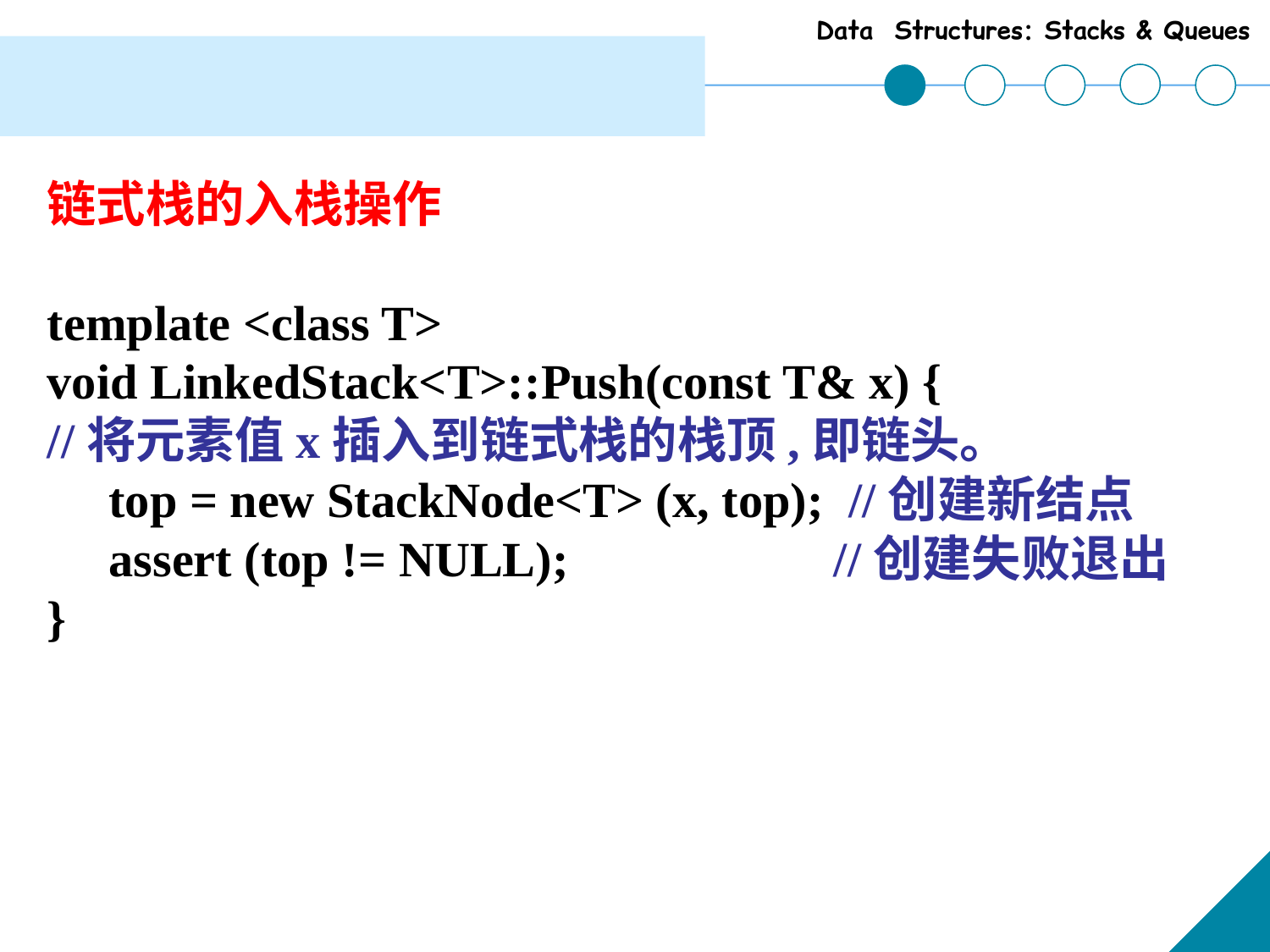

链式栈的入栈操作

template <class T>
void LinkedStack<T>::Push(const T& x) {
//将元素值x插入到链式栈的栈顶,即链头。
     top = new StackNode<T> (x, top);  //创建新结点
     assert (top != NULL);		  //创建失败退出
}